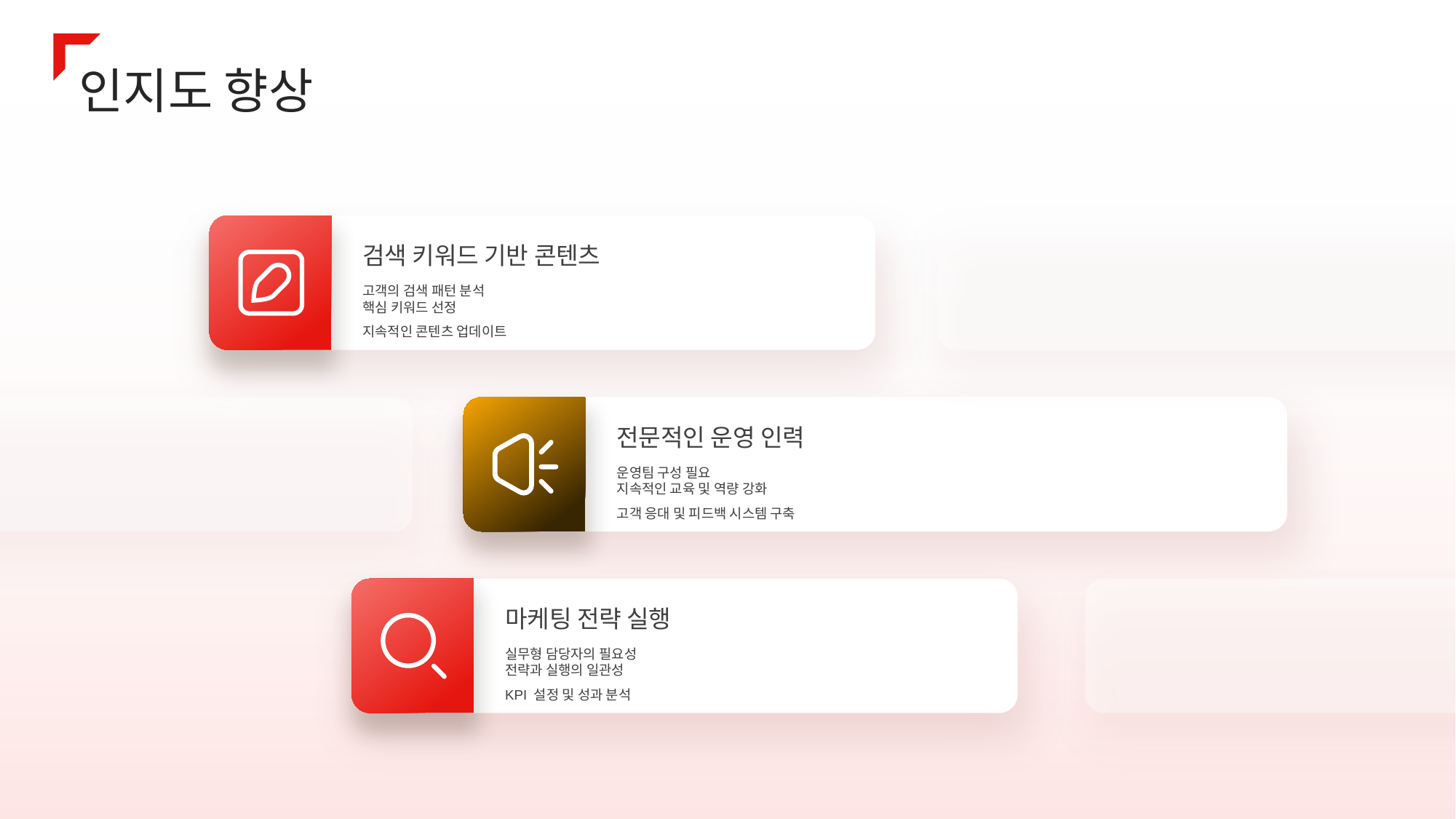

인지도 향상

검색 키워드 기반 콘텐츠

고객의 검색 패턴 분석
핵심 키워드 선정
지속적인 콘텐츠 업데이트

전문적인 운영 인력

운영팀 구성 필요
지속적인 교육 및 역량 강화
고객 응대 및 피드백 시스템 구축

마케팅 전략 실행

실무형 담당자의 필요성
전략과 실행의 일관성
KPI 설정 및 성과 분석